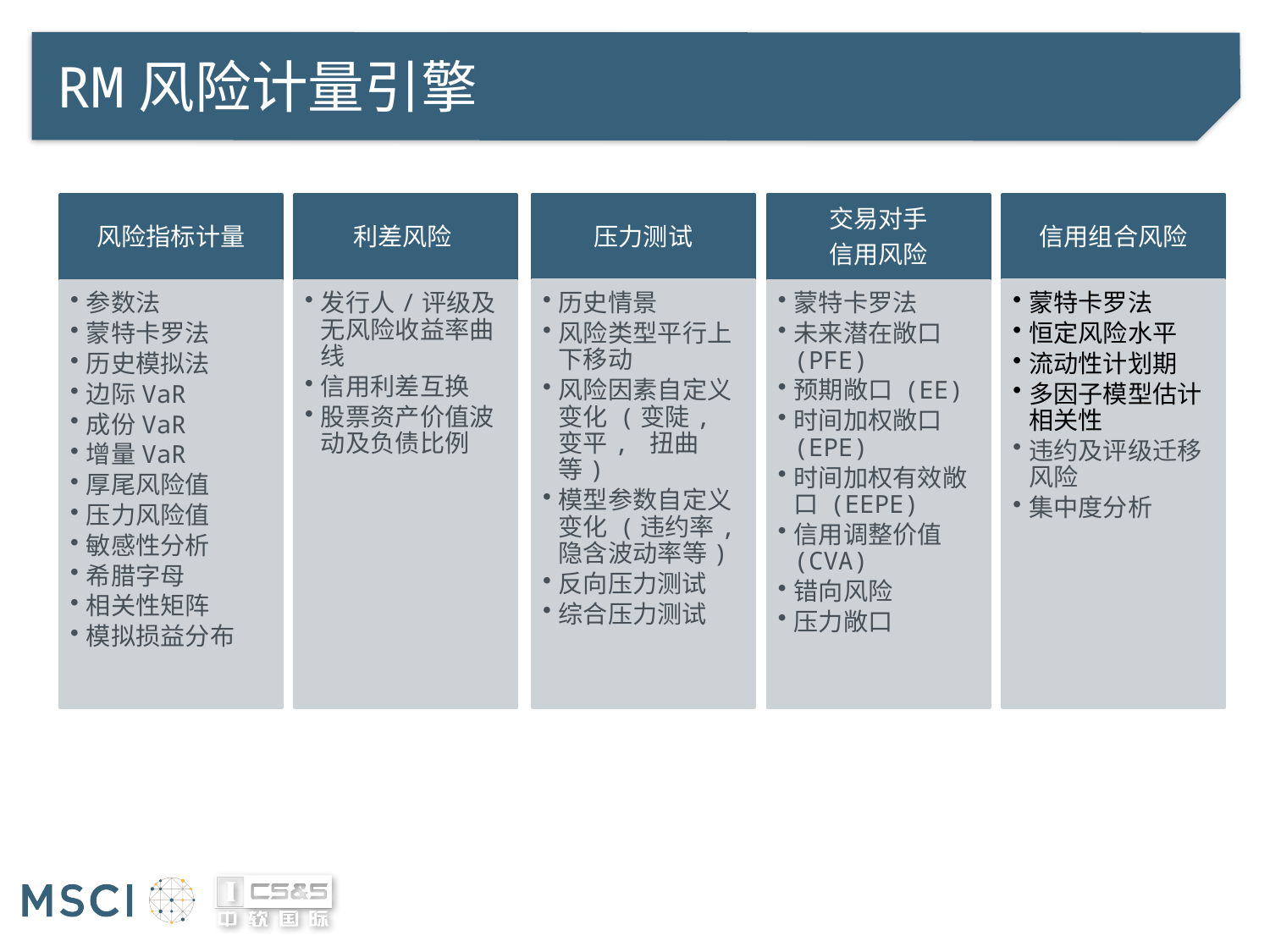

# RM风险计量引擎

压力测试

历史情景
风险类型平行上下移动
风险因素自定义变化 (变陡, 变平, 扭曲等)
模型参数自定义变化 (违约率, 隐含波动率等)
反向压力测试
综合压力测试

信用组合风险

蒙特卡罗法
恒定风险水平
流动性计划期
多因子模型估计相关性
违约及评级迁移风险
集中度分析

风险指标计量

参数法
蒙特卡罗法
历史模拟法
边际VaR
成份VaR
增量VaR
厚尾风险值
压力风险值
敏感性分析
希腊字母
相关性矩阵
模拟损益分布

利差风险

发行人/评级及无风险收益率曲线
信用利差互换
股票资产价值波动及负债比例

交易对手
信用风险

蒙特卡罗法
未来潜在敞口 (PFE)
预期敞口 (EE)
时间加权敞口 (EPE)
时间加权有效敞口 (EEPE)
信用调整价值  (CVA)
错向风险
压力敞口